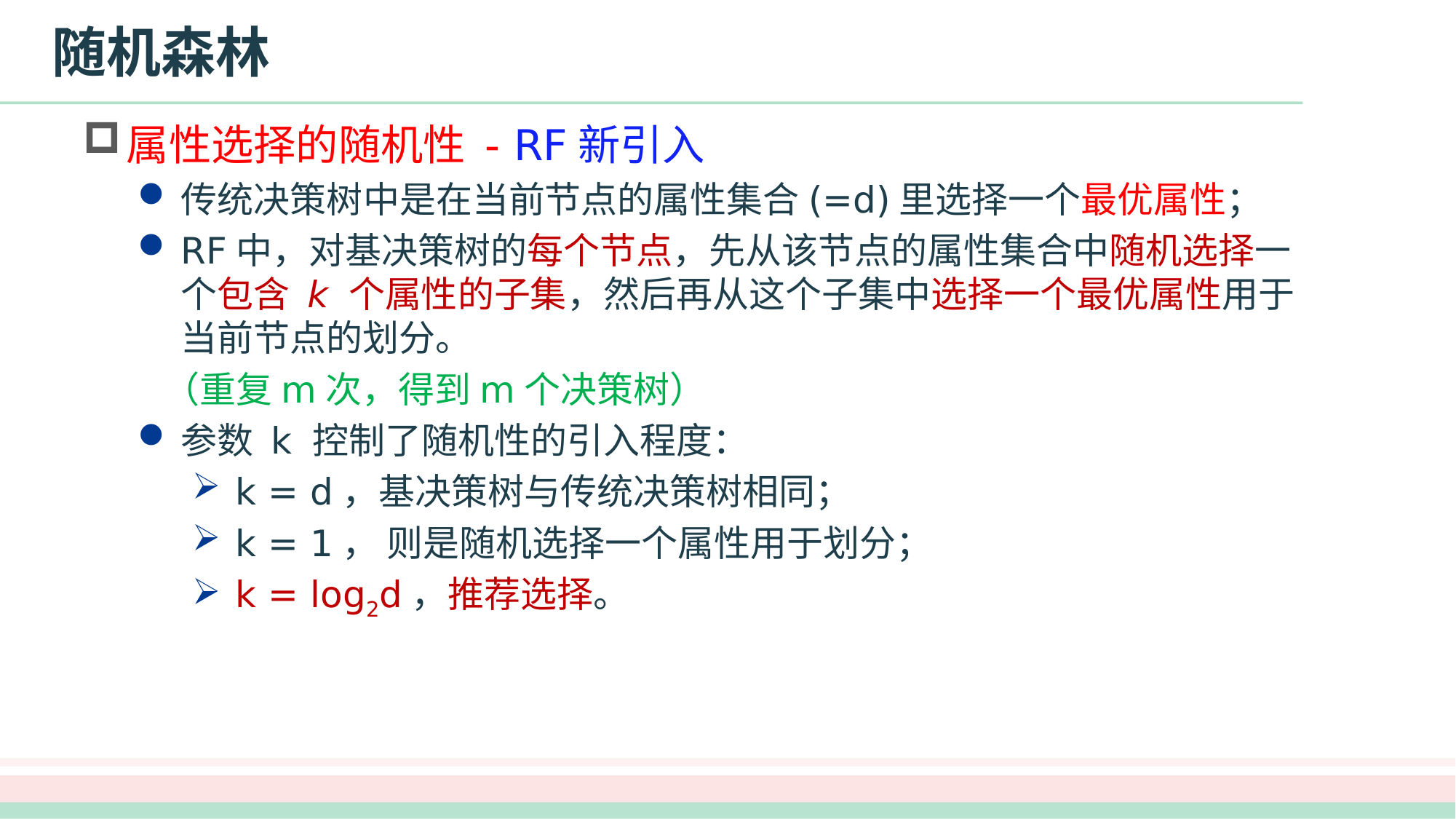

# 随机森林
属性选择的随机性 - RF新引入
传统决策树中是在当前节点的属性集合(=d)里选择一个最优属性；
RF中，对基决策树的每个节点，先从该节点的属性集合中随机选择一个包含 k 个属性的子集，然后再从这个子集中选择一个最优属性用于当前节点的划分。
  （重复m次，得到m个决策树）
参数 k 控制了随机性的引入程度：
k = d，基决策树与传统决策树相同；
k = 1， 则是随机选择一个属性用于划分；
k = log2d，推荐选择。